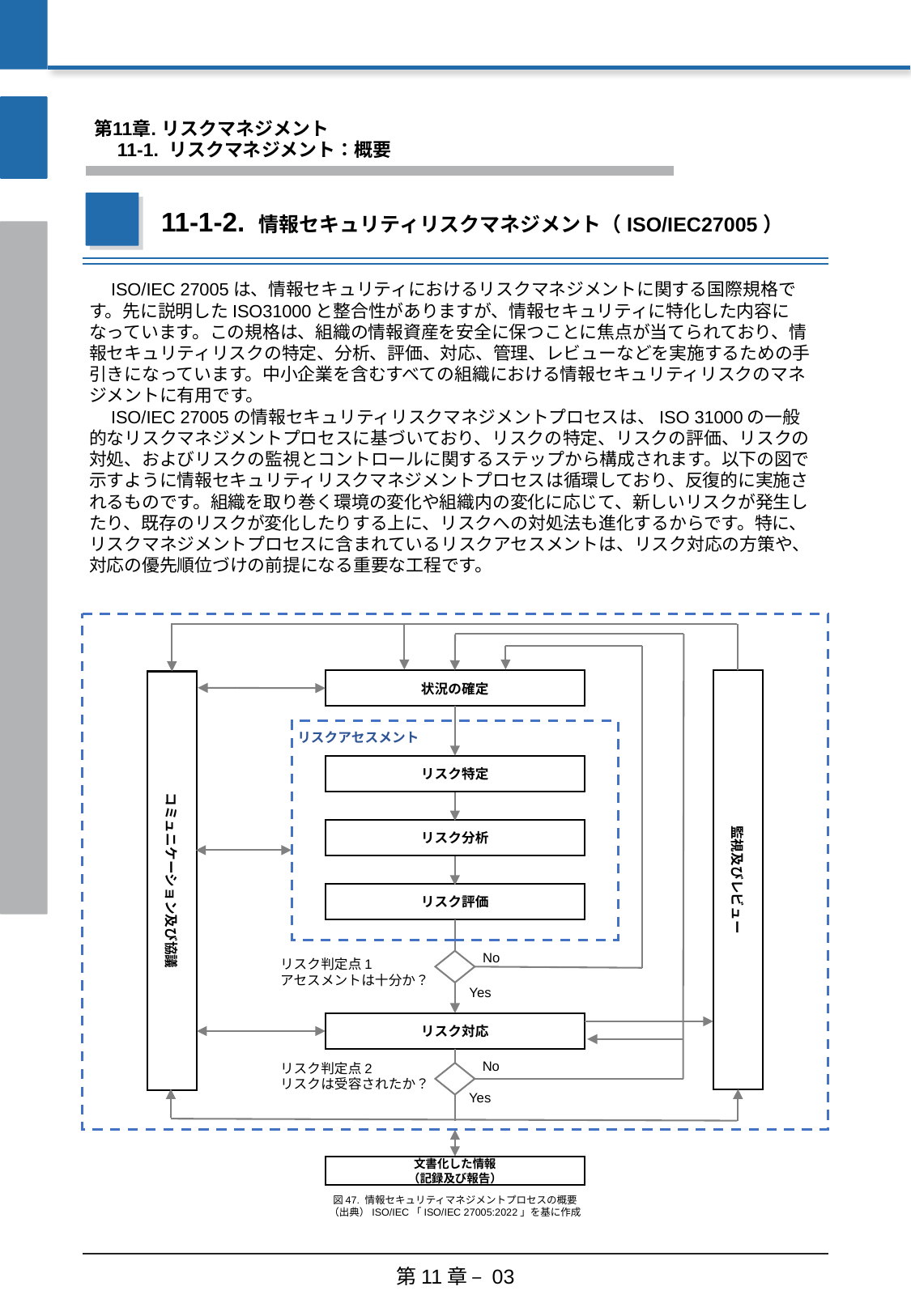

第11章. リスクマネジメント
　11-1. リスクマネジメント：概要
11-1-2. 情報セキュリティリスクマネジメント（ISO/IEC27005）
　ISO/IEC 27005は、情報セキュリティにおけるリスクマネジメントに関する国際規格です。先に説明したISO31000と整合性がありますが、情報セキュリティに特化した内容になっています。この規格は、組織の情報資産を安全に保つことに焦点が当てられており、情報セキュリティリスクの特定、分析、評価、対応、管理、レビューなどを実施するための手引きになっています。中小企業を含むすべての組織における情報セキュリティリスクのマネジメントに有用です。　　
　ISO/IEC 27005の情報セキュリティリスクマネジメントプロセスは、ISO 31000の一般的なリスクマネジメントプロセスに基づいており、リスクの特定、リスクの評価、リスクの対処、およびリスクの監視とコントロールに関するステップから構成されます。以下の図で示すように情報セキュリティリスクマネジメントプロセスは循環しており、反復的に実施されるものです。組織を取り巻く環境の変化や組織内の変化に応じて、新しいリスクが発生したり、既存のリスクが変化したりする上に、リスクへの対処法も進化するからです。特に、リスクマネジメントプロセスに含まれているリスクアセスメントは、リスク対応の方策や、対応の優先順位づけの前提になる重要な工程です。

状況の確定
監視及びレビュー
コミュニケーション及び協議

リスクアセスメント
リスク特定
リスク分析
リスク評価
No
リスク判定点1
アセスメントは十分か？

Yes
リスク対応
No
リスク判定点2
リスクは受容されたか？

Yes
文書化した情報
（記録及び報告）
図47. 情報セキュリティマネジメントプロセスの概要
（出典）ISO/IEC「ISO/IEC 27005:2022」を基に作成

第11章 – 03